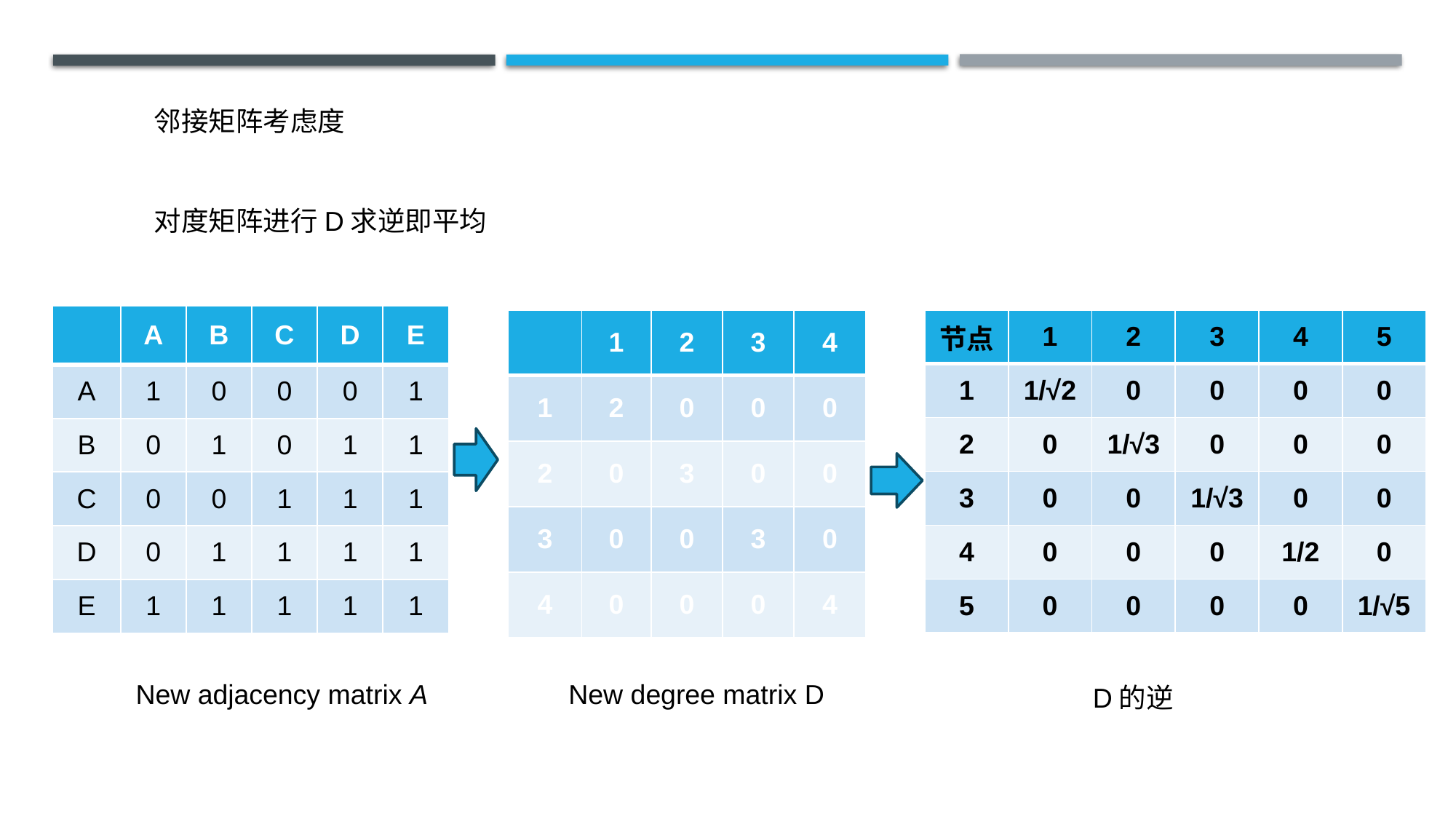

邻接矩阵考虑度
对度矩阵进行D求逆即平均

|  | A | B | C | D | E |
| --- | --- | --- | --- | --- | --- |
| A | 1 | 0 | 0 | 0 | 1 |
| B | 0 | 1 | 0 | 1 | 1 |
| C | 0 | 0 | 1 | 1 | 1 |
| D | 0 | 1 | 1 | 1 | 1 |
| E | 1 | 1 | 1 | 1 | 1 |
| 节点 | 1 | 2 | 3 | 4 | 5 |
| --- | --- | --- | --- | --- | --- |
| 1 | 1/√2 | 0 | 0 | 0 | 0 |
| 2 | 0 | 1/√3 | 0 | 0 | 0 |
| 3 | 0 | 0 | 1/√3 | 0 | 0 |
| 4 | 0 | 0 | 0 | 1/2 | 0 |
| 5 | 0 | 0 | 0 | 0 | 1/√5 |
|  | 1 | 2 | 3 | 4 |
| --- | --- | --- | --- | --- |
| 1 | 2 | 0 | 0 | 0 |
| 2 | 0 | 3 | 0 | 0 |
| 3 | 0 | 0 | 3 | 0 |
| 4 | 0 | 0 | 0 | 4 |

New adjacency matrix A
New degree matrix D
D的逆